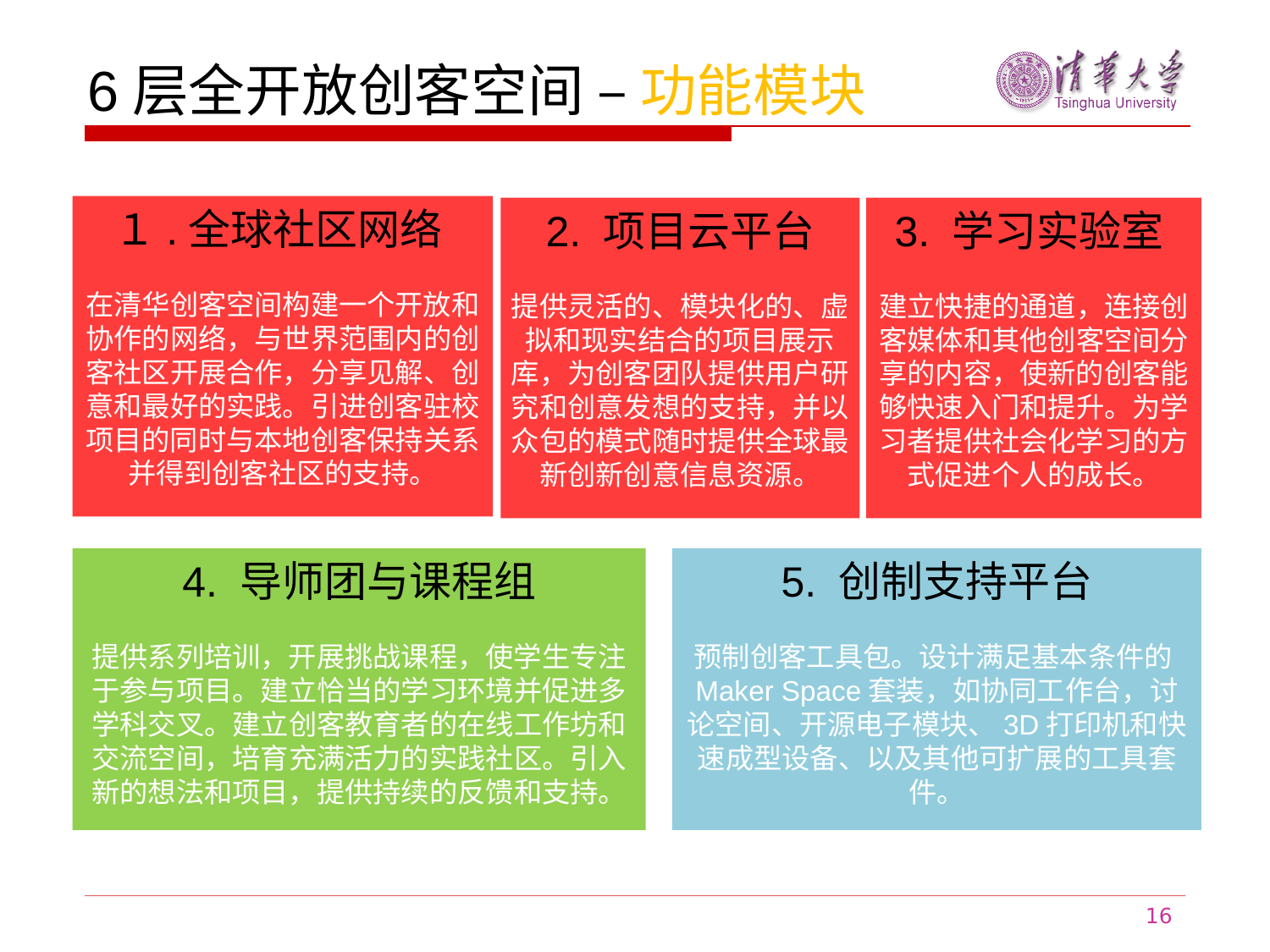

6层全开放创客空间 – 功能模块
１.全球社区网络

在清华创客空间构建一个开放和协作的网络，与世界范围内的创客社区开展合作，分享见解、创意和最好的实践。引进创客驻校项目的同时与本地创客保持关系并得到创客社区的支持。
2. 项目云平台

提供灵活的、模块化的、虚拟和现实结合的项目展示库，为创客团队提供用户研究和创意发想的支持，并以众包的模式随时提供全球最新创新创意信息资源。
3. 学习实验室

建立快捷的通道，连接创客媒体和其他创客空间分享的内容，使新的创客能够快速入门和提升。为学习者提供社会化学习的方式促进个人的成长。
4. 导师团与课程组

提供系列培训，开展挑战课程，使学生专注于参与项目。建立恰当的学习环境并促进多学科交叉。建立创客教育者的在线工作坊和交流空间，培育充满活力的实践社区。引入新的想法和项目，提供持续的反馈和支持。
5. 创制支持平台

预制创客工具包。设计满足基本条件的Maker Space套装，如协同工作台，讨论空间、开源电子模块、3D打印机和快速成型设备、以及其他可扩展的工具套件。
16